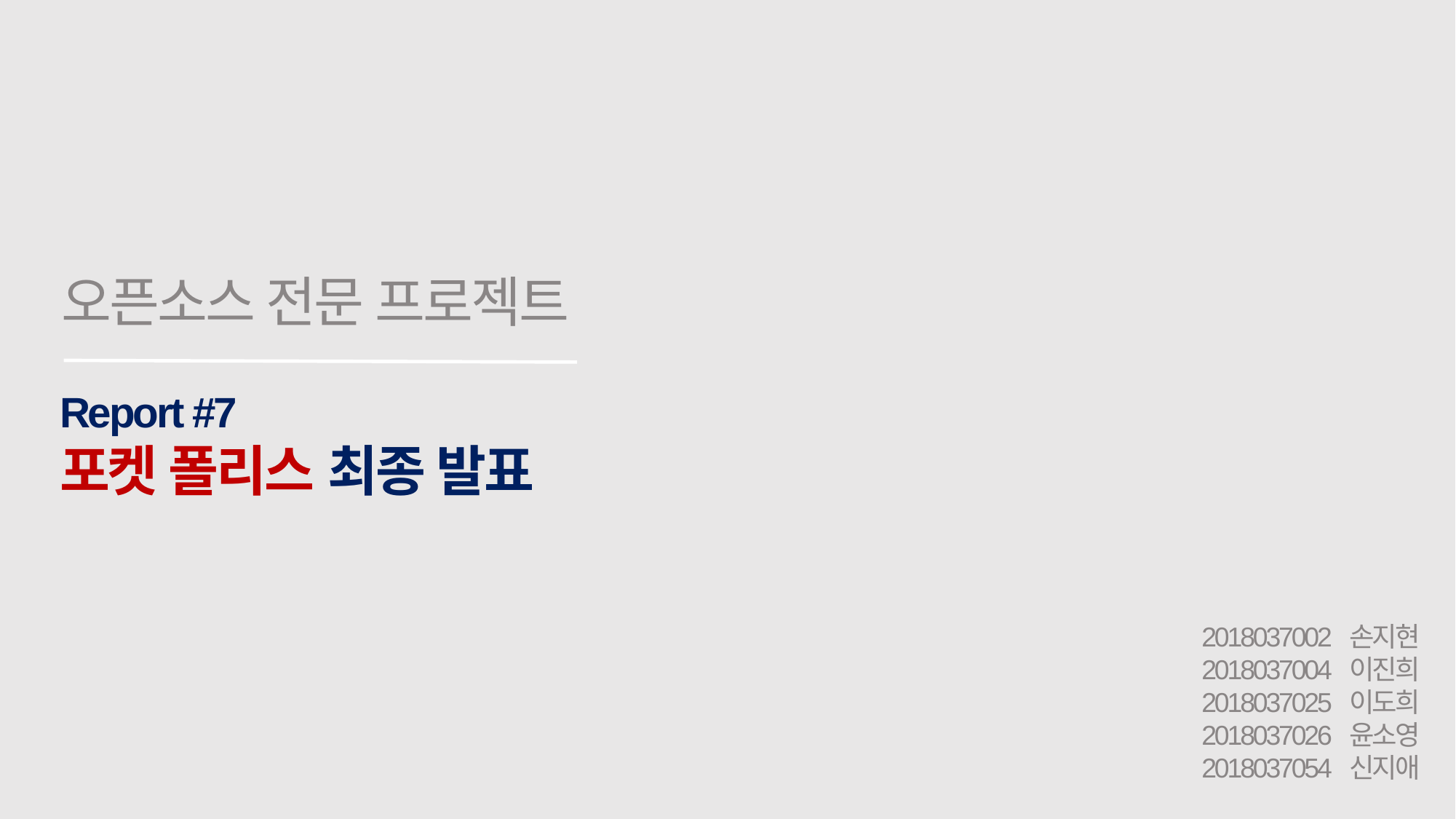

오픈소스 전문 프로젝트
Report #7
포켓 폴리스 최종 발표
2018037002  손지현
2018037004  이진희
2018037025  이도희
2018037026  윤소영
2018037054  신지애